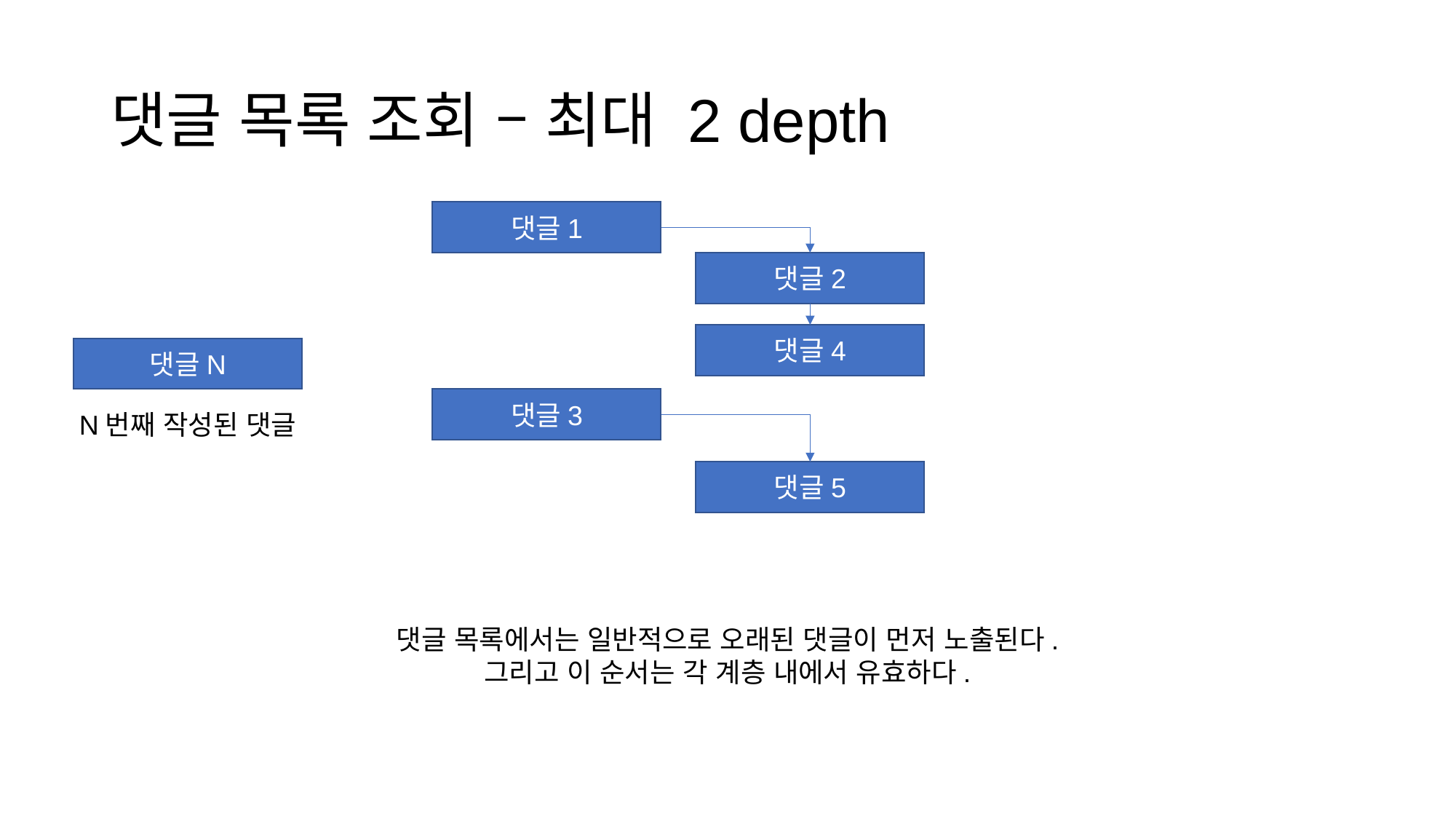

# 댓글 목록 조회 – 최대 2 depth
댓글1
댓글2
댓글4
댓글N
댓글3
N번째 작성된 댓글
댓글5
댓글 목록에서는 일반적으로 오래된 댓글이 먼저 노출된다.
그리고 이 순서는 각 계층 내에서 유효하다.